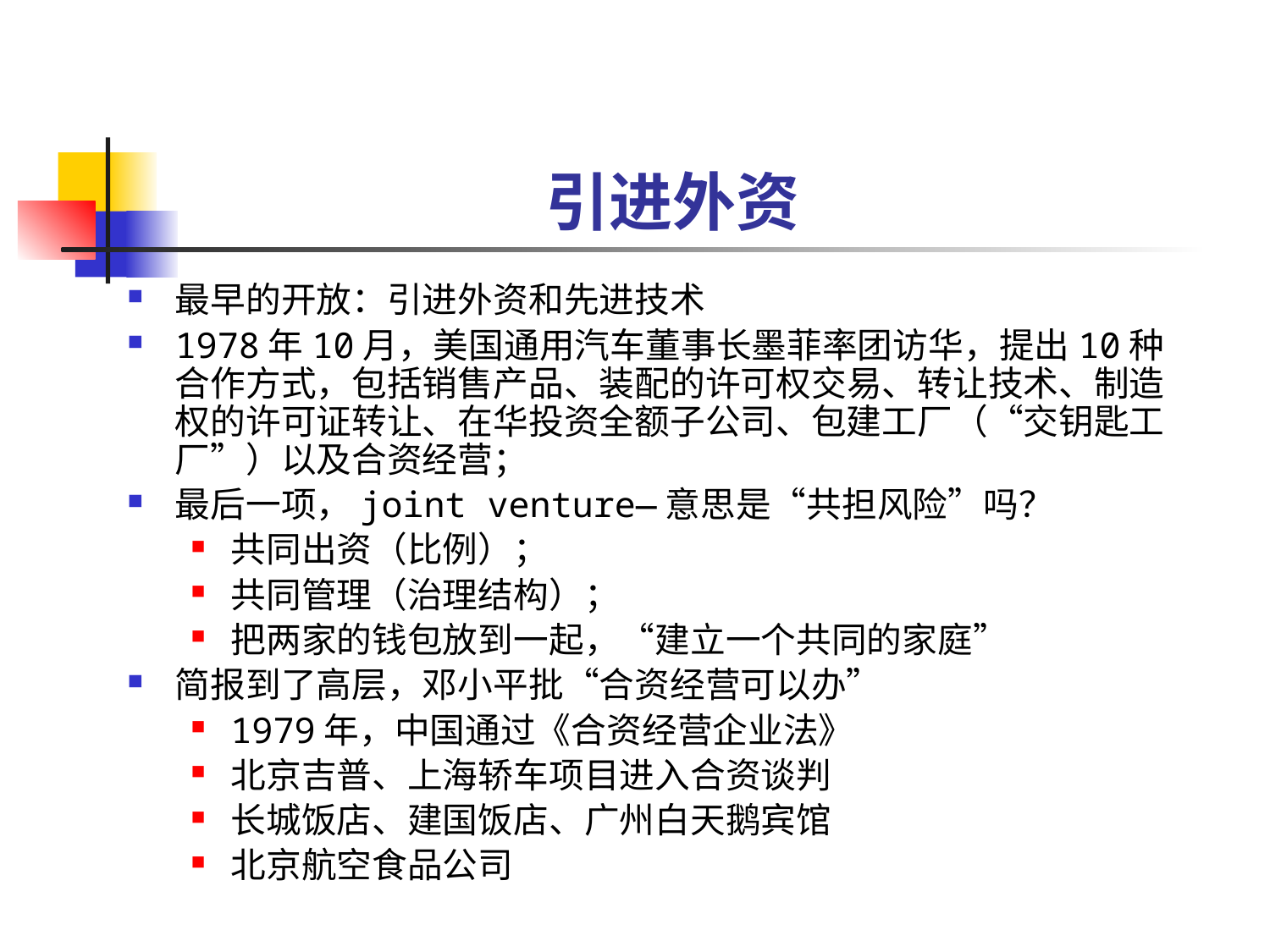

# 引进外资
最早的开放：引进外资和先进技术
1978年10月，美国通用汽车董事长墨菲率团访华，提出10种合作方式，包括销售产品、装配的许可权交易、转让技术、制造权的许可证转让、在华投资全额子公司、包建工厂（“交钥匙工厂”）以及合资经营；
最后一项，joint venture—意思是“共担风险”吗？
共同出资（比例）；
共同管理（治理结构）；
把两家的钱包放到一起，“建立一个共同的家庭”
简报到了高层，邓小平批“合资经营可以办”
1979年，中国通过《合资经营企业法》
北京吉普、上海轿车项目进入合资谈判
长城饭店、建国饭店、广州白天鹅宾馆
北京航空食品公司